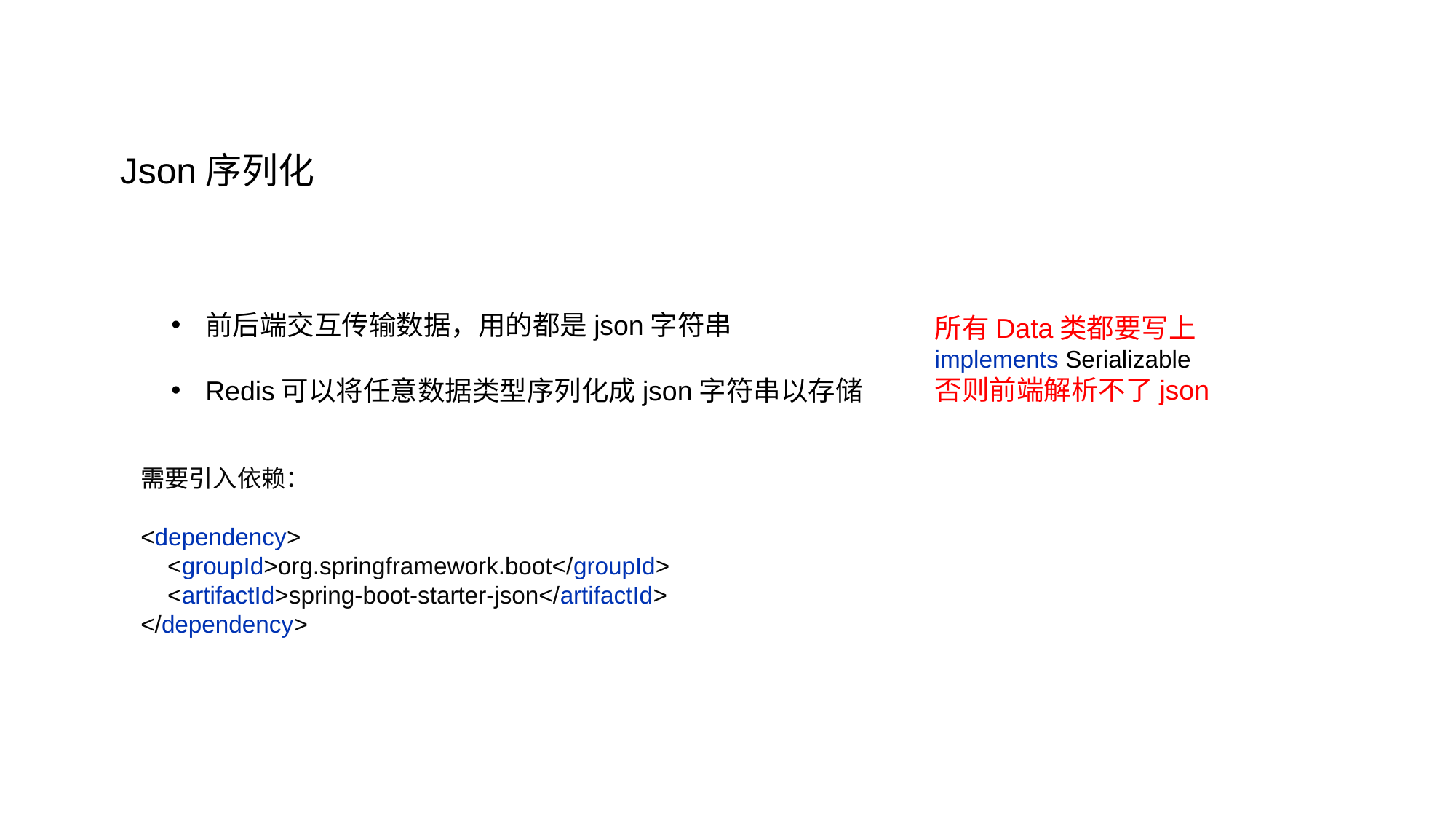

Json序列化
前后端交互传输数据，用的都是json字符串
Redis可以将任意数据类型序列化成json字符串以存储
所有Data类都要写上implements Serializable
否则前端解析不了json
需要引入依赖：

<dependency>
    <groupId>org.springframework.boot</groupId>
    <artifactId>spring-boot-starter-json</artifactId>
</dependency>